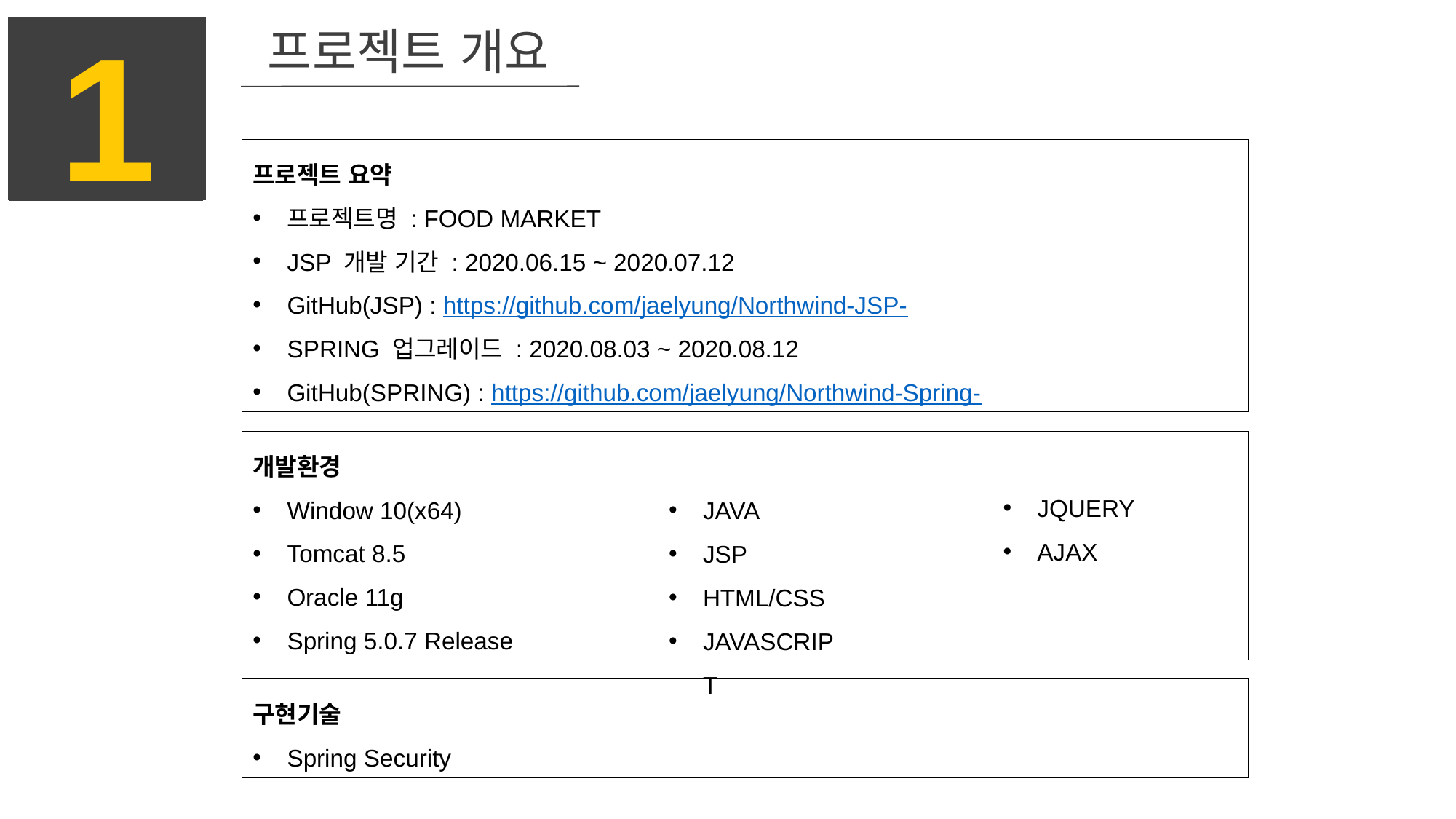

1

프로젝트 개요
프로젝트 요약
프로젝트명 : FOOD MARKET
JSP 개발 기간 : 2020.06.15 ~ 2020.07.12
GitHub(JSP) : https://github.com/jaelyung/Northwind-JSP-
SPRING 업그레이드 : 2020.08.03 ~ 2020.08.12
GitHub(SPRING) : https://github.com/jaelyung/Northwind-Spring-
개발환경
Window 10(x64)
Tomcat 8.5
Oracle 11g
Spring 5.0.7 Release
JQUERY
AJAX
JAVA
JSP
HTML/CSS
JAVASCRIPT
구현기술
Spring Security